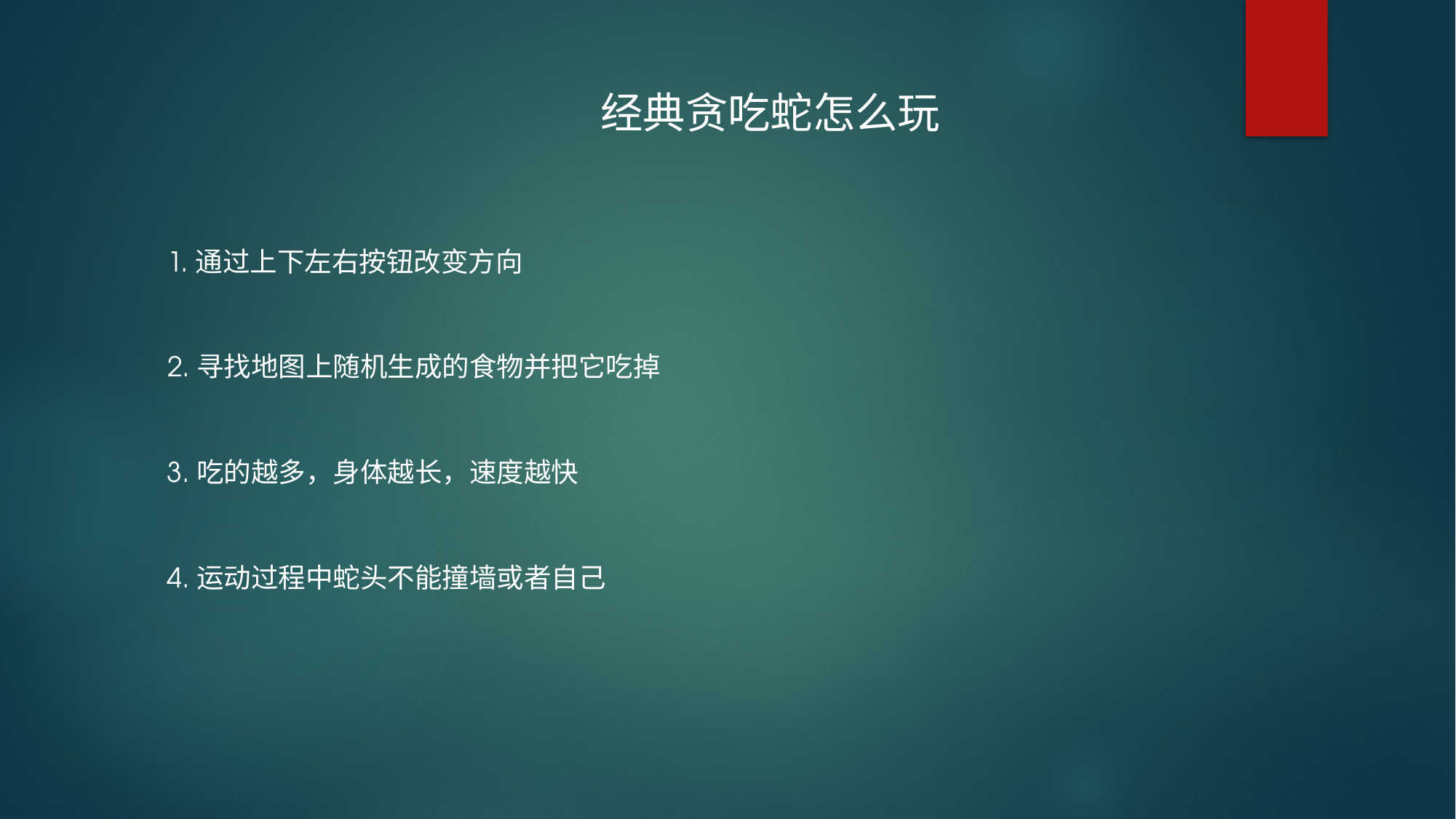

经典贪吃蛇怎么玩
1.通过上下左右按钮改变方向
2.寻找地图上随机生成的食物并把它吃掉
3.吃的越多，身体越长，速度越快
4.运动过程中蛇头不能撞墙或者自己